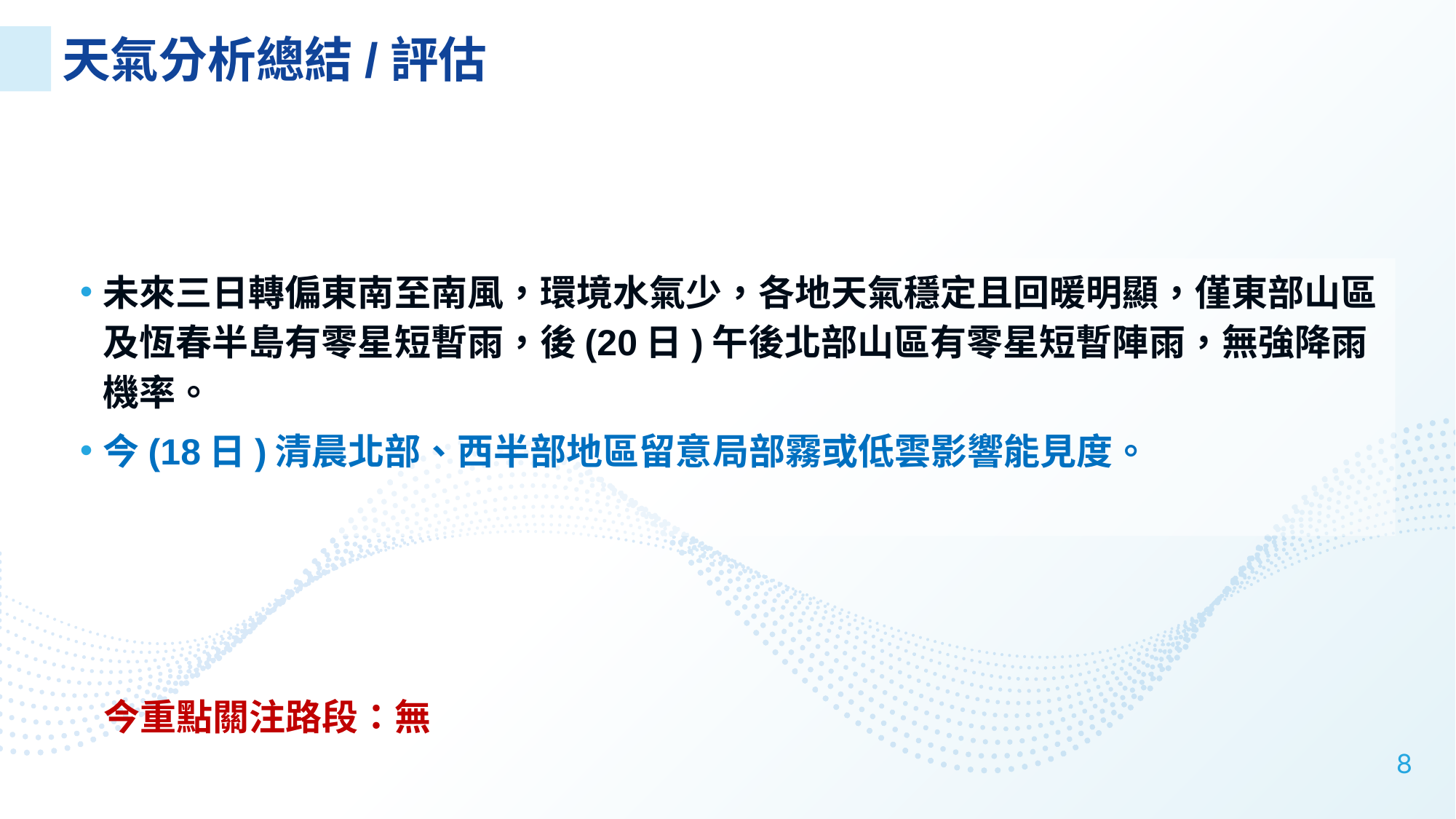

未來三日轉偏東南至南風，環境水氣少，各地天氣穩定且回暖明顯，僅東部山區及恆春半島有零星短暫雨，後(20日)午後北部山區有零星短暫陣雨，無強降雨機率。
今(18日)清晨北部、西半部地區留意局部霧或低雲影響能見度。

今重點關注路段：無

8